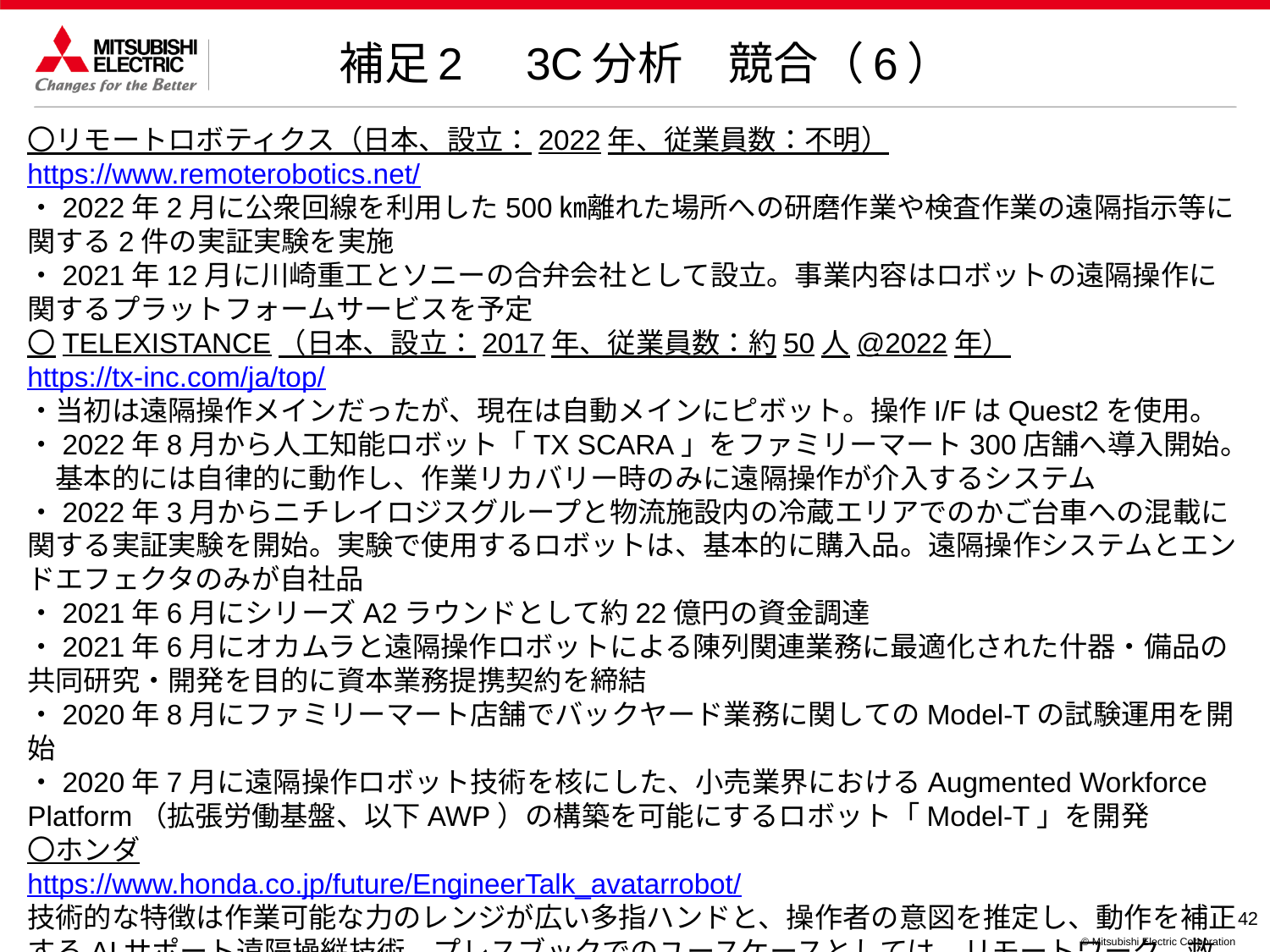

補足2　3C分析　競合（6）
〇リモートロボティクス（日本、設立：2022年、従業員数：不明）
https://www.remoterobotics.net/
・2022年2月に公衆回線を利用した500㎞離れた場所への研磨作業や検査作業の遠隔指示等に関する2件の実証実験を実施
・2021年12月に川崎重工とソニーの合弁会社として設立。事業内容はロボットの遠隔操作に関するプラットフォームサービスを予定
〇TELEXISTANCE（日本、設立：2017年、従業員数：約50人@2022年）
https://tx-inc.com/ja/top/
・当初は遠隔操作メインだったが、現在は自動メインにピボット。操作I/FはQuest2を使用。
・2022年8月から人工知能ロボット「TX SCARA」をファミリーマート300店舗へ導入開始。
　基本的には自律的に動作し、作業リカバリー時のみに遠隔操作が介入するシステム
・2022年3月からニチレイロジスグループと物流施設内の冷蔵エリアでのかご台車への混載に関する実証実験を開始。実験で使用するロボットは、基本的に購入品。遠隔操作システムとエンドエフェクタのみが自社品
・2021年6月にシリーズA2ラウンドとして約22億円の資金調達
・2021年6月にオカムラと遠隔操作ロボットによる陳列関連業務に最適化された什器・備品の共同研究・開発を目的に資本業務提携契約を締結
・2020年8月にファミリーマート店舗でバックヤード業務に関してのModel-Tの試験運用を開始
・2020年7月に遠隔操作ロボット技術を核にした、小売業界におけるAugmented Workforce Platform（拡張労働基盤、以下AWP）の構築を可能にするロボット「Model-T」を開発
〇ホンダ
https://www.honda.co.jp/future/EngineerTalk_avatarrobot/
技術的な特徴は作業可能な力のレンジが広い多指ハンドと、操作者の意図を推定し、動作を補正するAIサポート遠隔操縦技術。プレスブックでのユースケースとしては、リモートワーク、救急救命、月面作業を掲載。
・2021年9月にアバターロボットの開発を発表。2023年度中に技術実証、2030年代の実用化を目指す